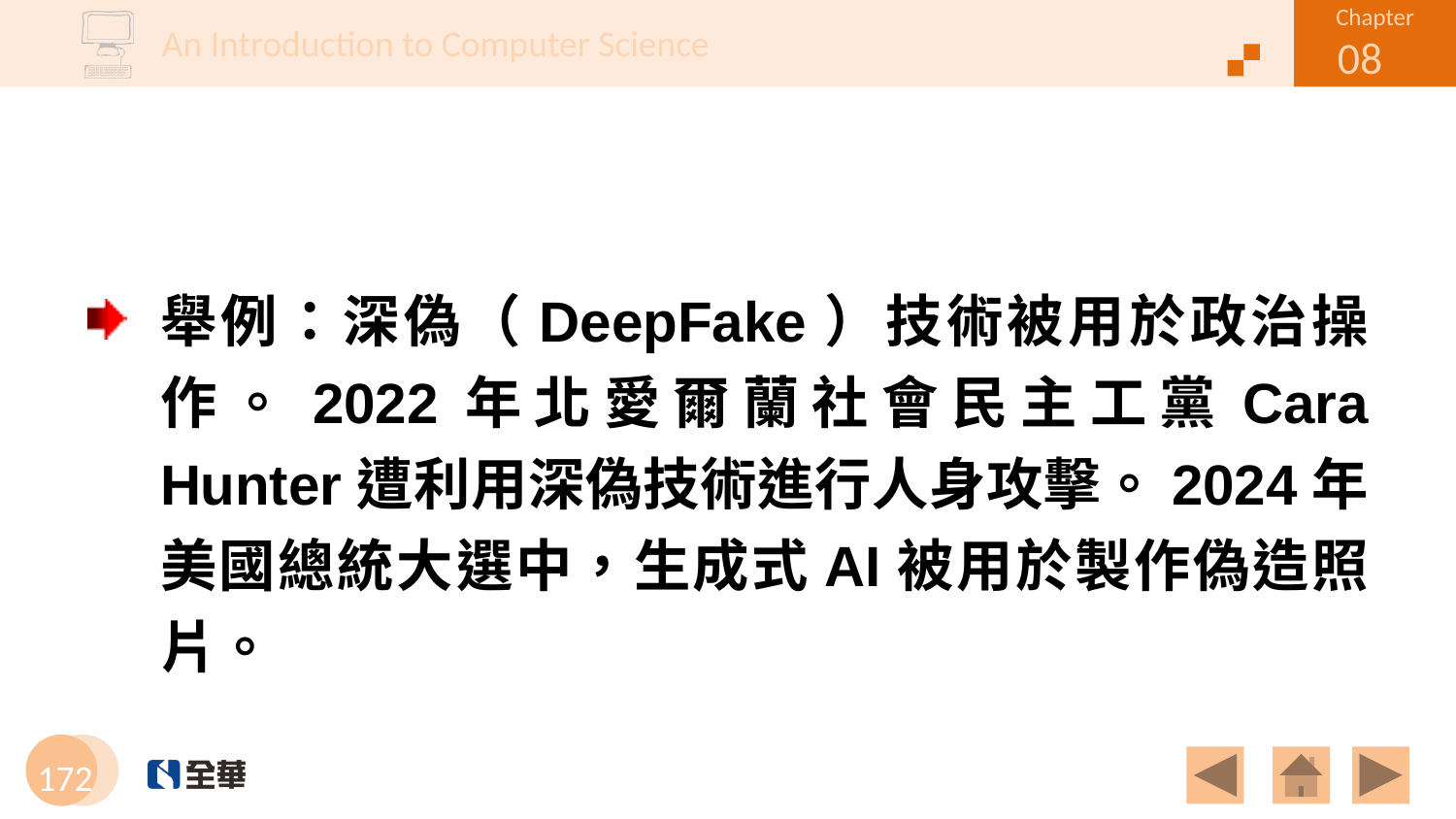

#
舉例：深偽（DeepFake）技術被用於政治操作。2022年北愛爾蘭社會民主工黨Cara Hunter遭利用深偽技術進行人身攻擊。2024年美國總統大選中，生成式AI被用於製作偽造照片。